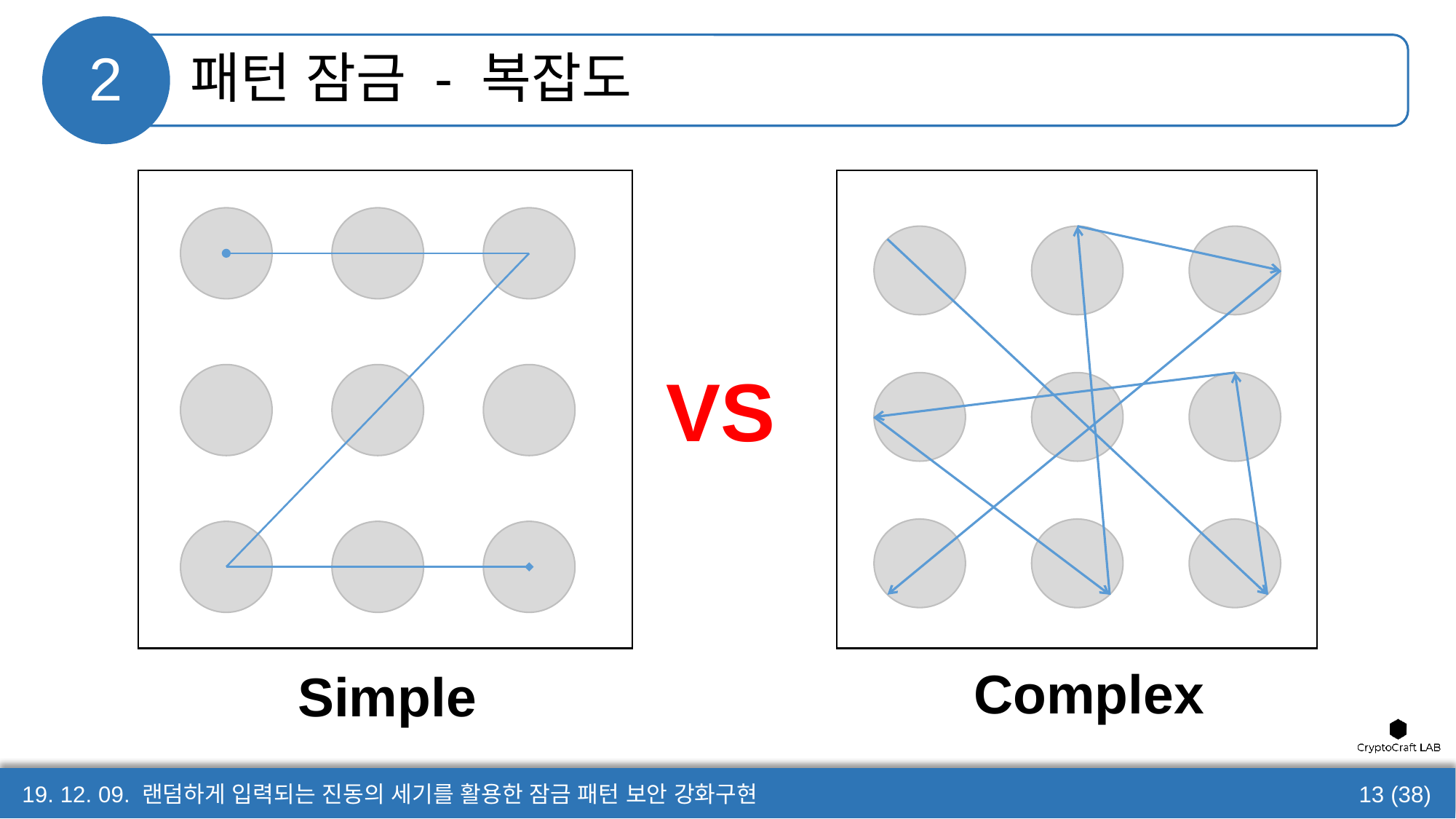

# 패턴 잠금 - 복잡도
2

VS
Complex
Simple